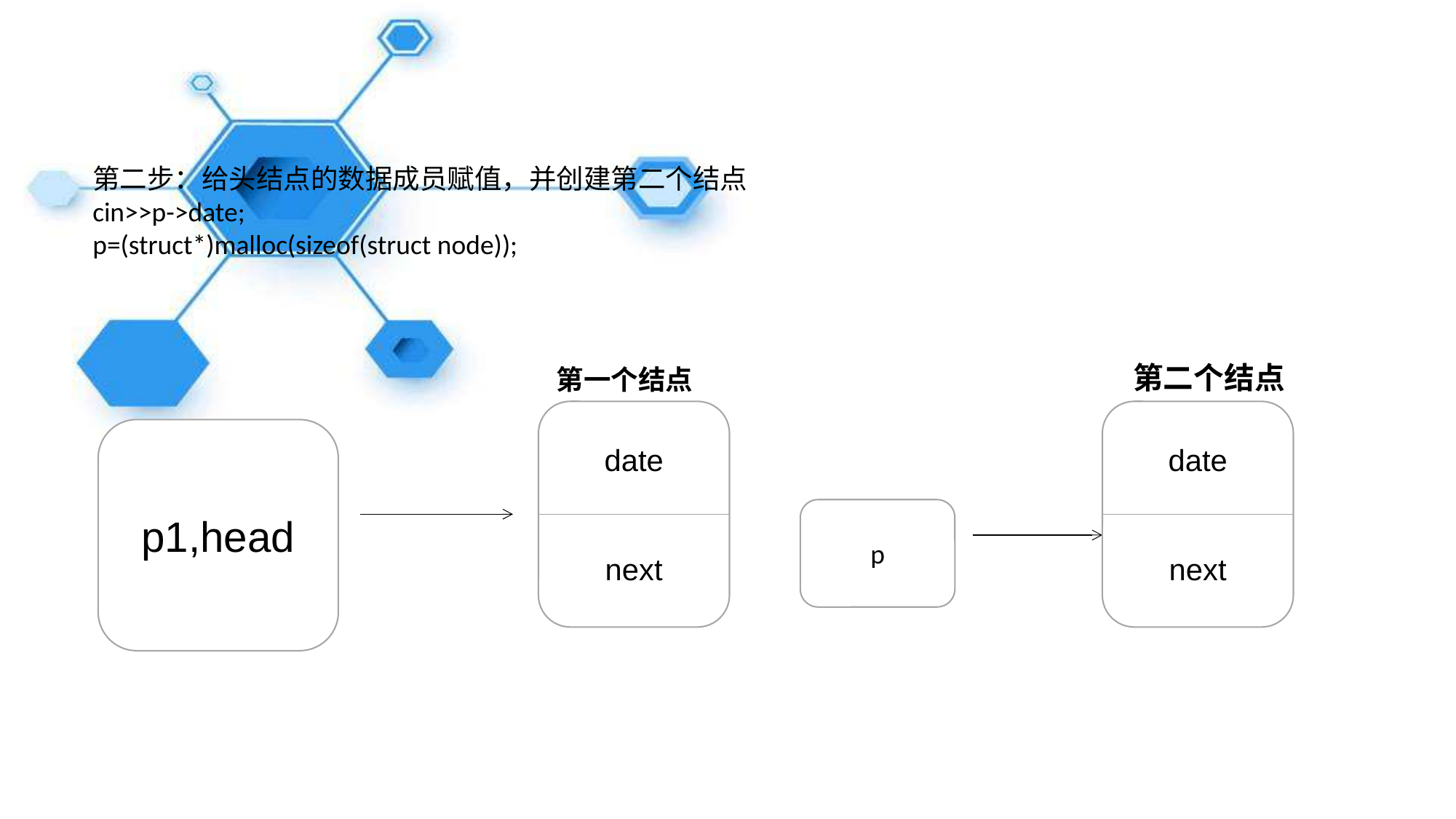

第二步：给头结点的数据成员赋值，并创建第二个结点
cin>>p->date;
p=(struct*)malloc(sizeof(struct node));
第二个结点
date

next
第一个结点
date

next
p1,head
p